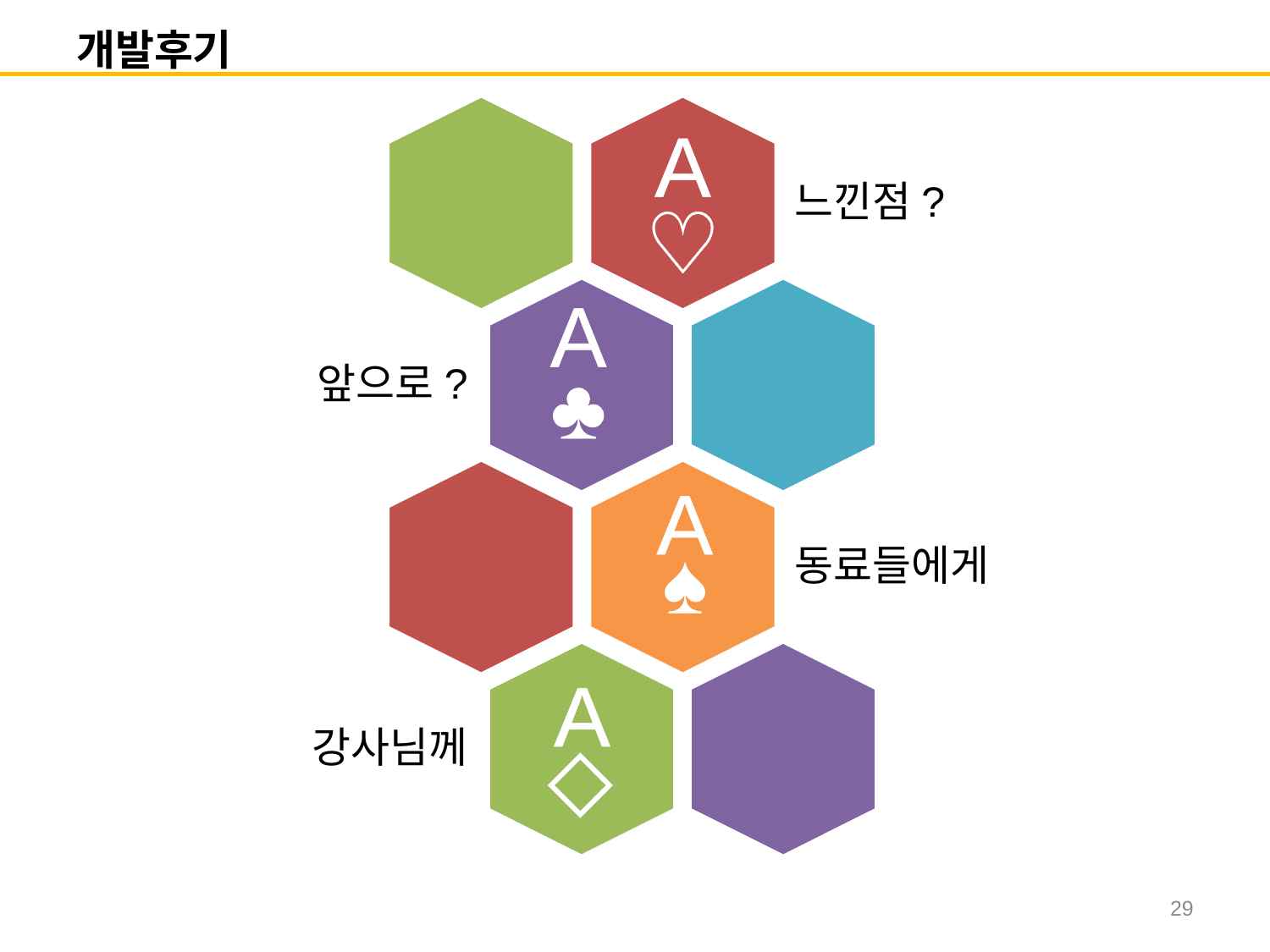

개발후기

느낀점?

앞으로?

동료들에게

강사님께

A
♡
A
♣
A
♠
A
◇
29